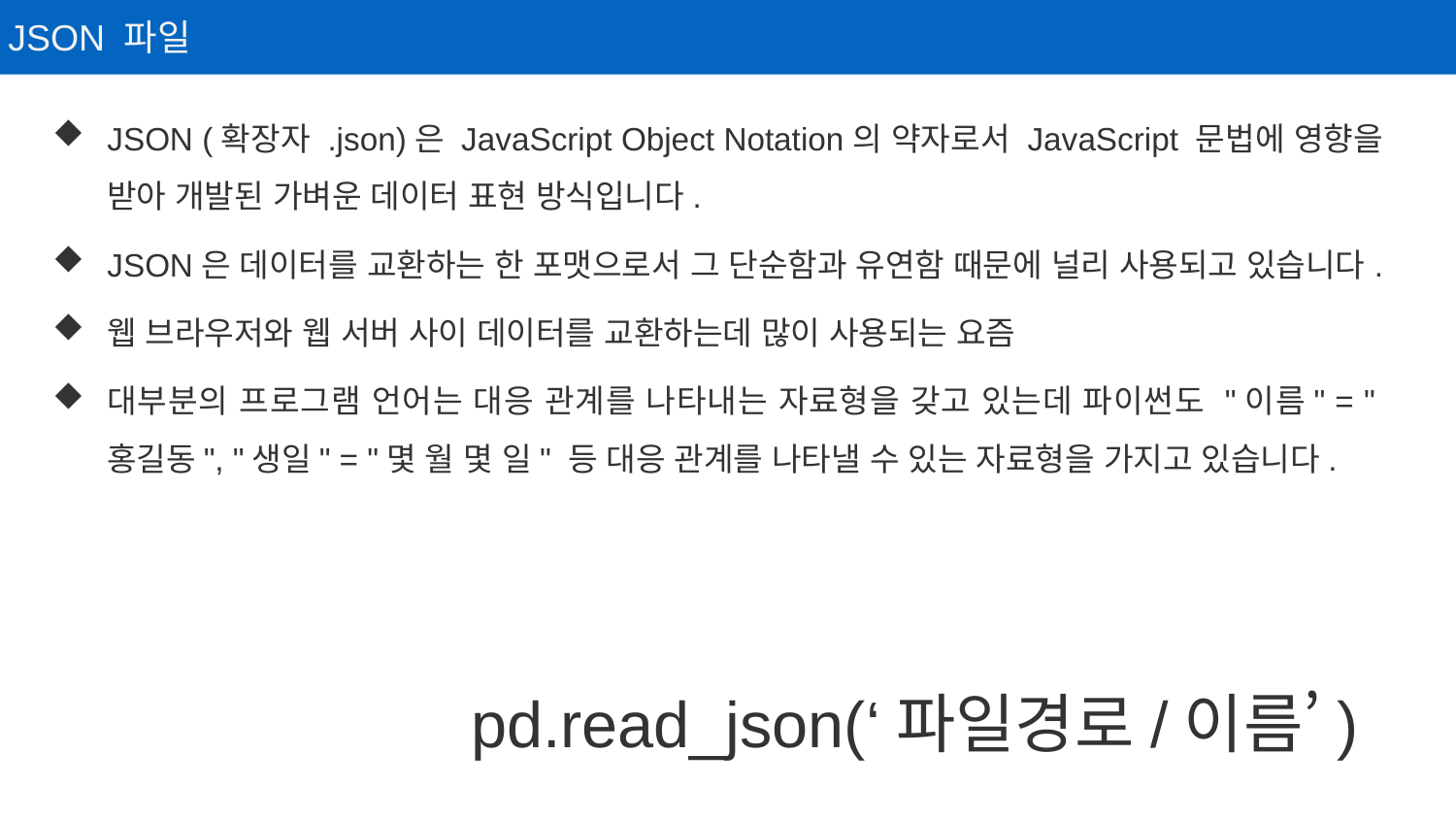

JSON 파일

JSON (확장자 .json)은 JavaScript Object Notation의 약자로서 JavaScript 문법에 영향을 받아 개발된 가벼운 데이터 표현 방식입니다.
JSON은 데이터를 교환하는 한 포맷으로서 그 단순함과 유연함 때문에 널리 사용되고 있습니다.
웹 브라우저와 웹 서버 사이 데이터를 교환하는데 많이 사용되는 요즘
대부분의 프로그램 언어는 대응 관계를 나타내는 자료형을 갖고 있는데 파이썬도 "이름" = "홍길동", "생일" = "몇 월 몇 일" 등 대응 관계를 나타낼 수 있는 자료형을 가지고 있습니다.
pd.read_json(‘파일경로/이름’)